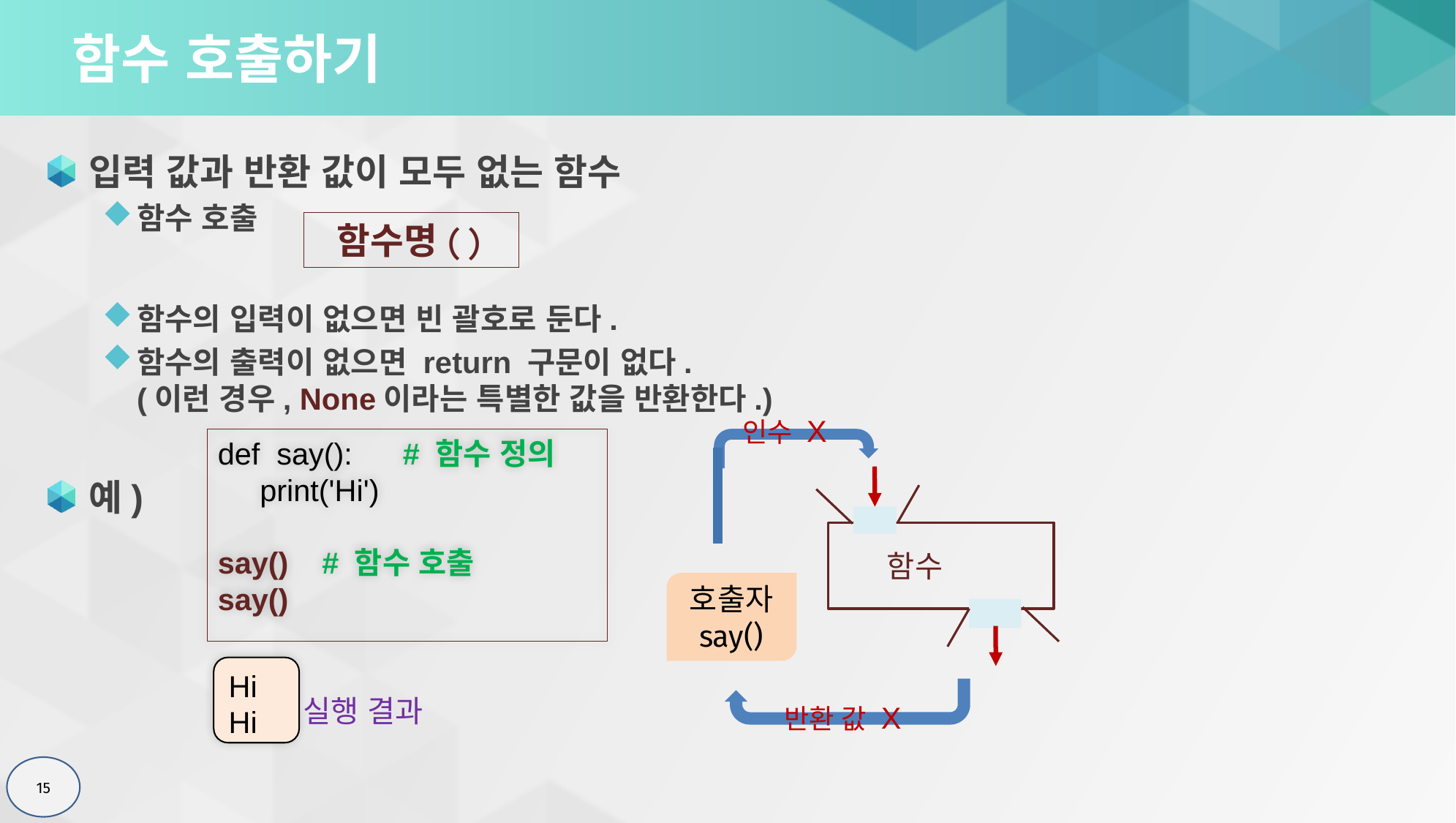

# 함수 호출하기
입력 값과 반환 값이 모두 없는 함수
함수 호출

함수의 입력이 없으면 빈 괄호로 둔다.
함수의 출력이 없으면 return 구문이 없다.
(이런 경우, None이라는 특별한 값을 반환한다.)

예)
함수명()
인수 X

호출자
say()

함수

반환 값 X
def  say():      # 함수 정의
     print('Hi')

say()    # 함수 호출
say()

Hi
Hi
실행 결과